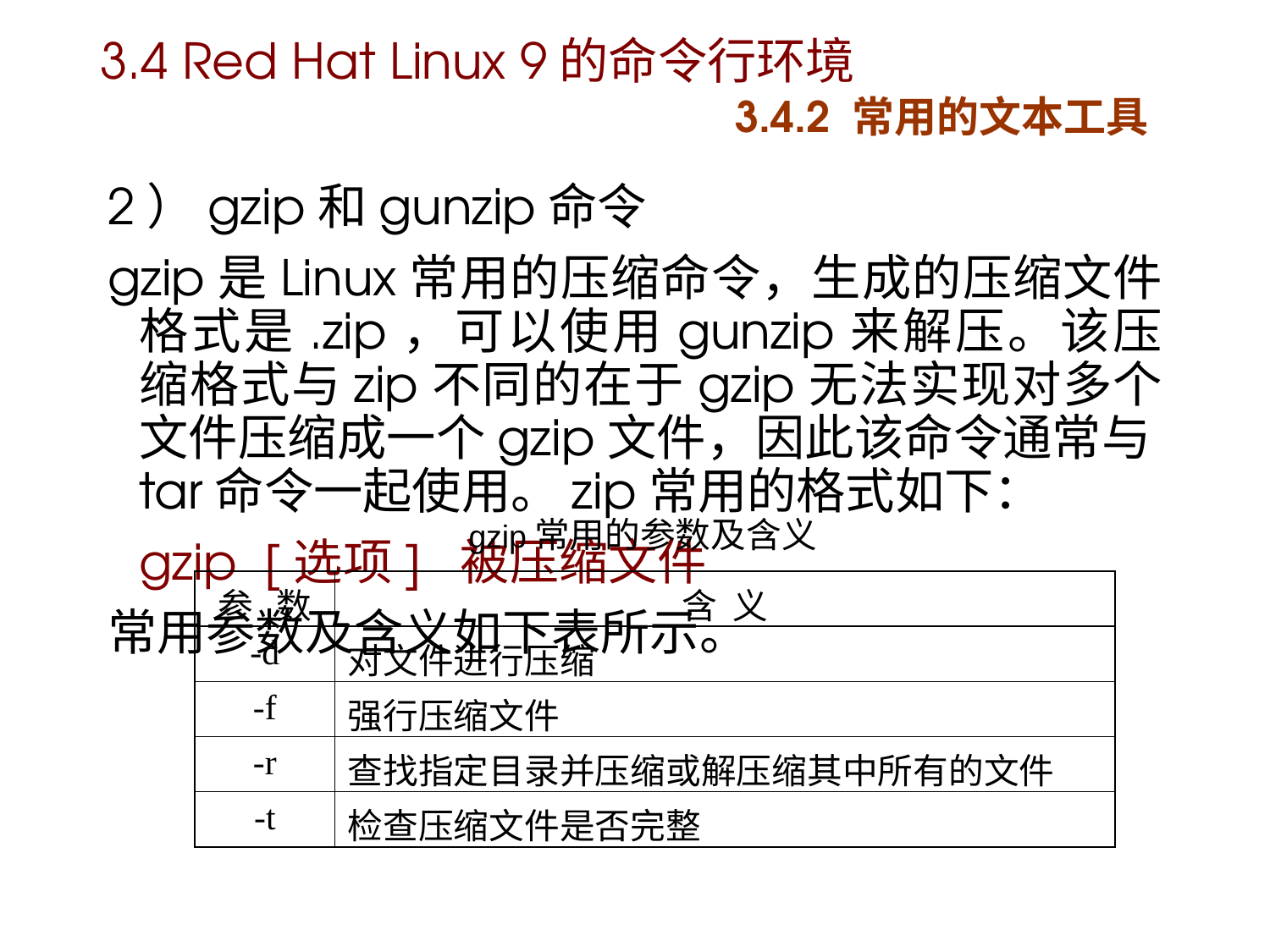

# 3.4 Red Hat Linux 9的命令行环境 3.4.2 常用的文本工具
2）gzip和gunzip命令
gzip是Linux常用的压缩命令，生成的压缩文件格式是.zip，可以使用gunzip来解压。该压缩格式与zip不同的在于gzip无法实现对多个文件压缩成一个gzip文件，因此该命令通常与tar命令一起使用。zip常用的格式如下：
	gzip  [选项]  被压缩文件
常用参数及含义如下表所示。
 gzip常用的参数及含义
| 参 数 | 含 义 |
| --- | --- |
| -d | 对文件进行压缩 |
| -f | 强行压缩文件 |
| -r | 查找指定目录并压缩或解压缩其中所有的文件 |
| -t | 检查压缩文件是否完整 |